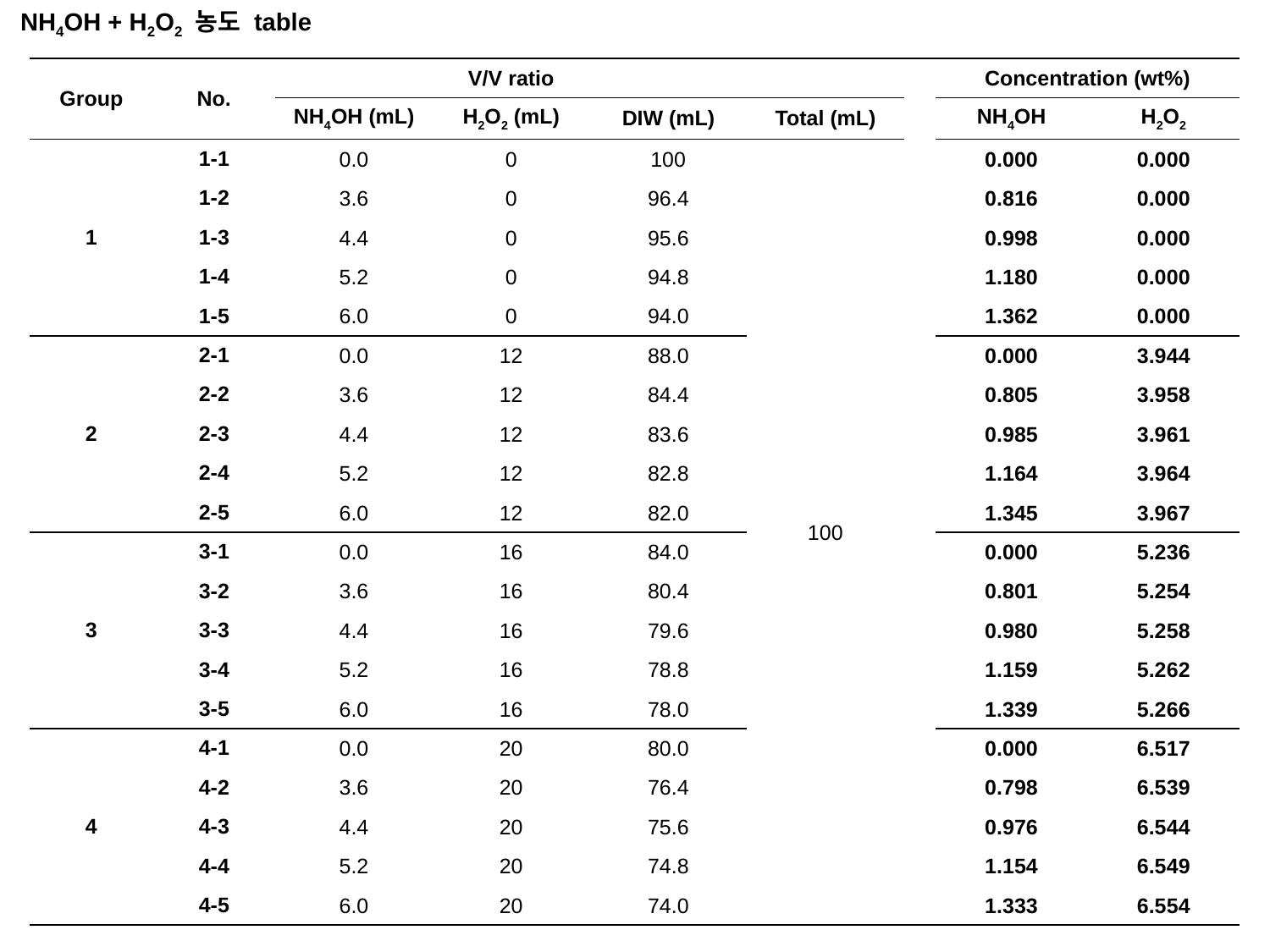

NH4OH + H2O2 농도 table
| Group | No. | V/V ratio |  |  |  |  | Concentration (wt%) |  |
| --- | --- | --- | --- | --- | --- | --- | --- | --- |
|  |  | NH4OH (mL) | H2O2 (mL) | DIW (mL) | Total (mL) |  | NH4OH | H2O2 |
| 1 | 1-1 | 0.0 | 0 | 100 | 100 |  | 0.000 | 0.000 |
|  | 1-2 | 3.6 | 0 | 96.4 |  |  | 0.816 | 0.000 |
|  | 1-3 | 4.4 | 0 | 95.6 |  |  | 0.998 | 0.000 |
|  | 1-4 | 5.2 | 0 | 94.8 |  |  | 1.180 | 0.000 |
|  | 1-5 | 6.0 | 0 | 94.0 |  |  | 1.362 | 0.000 |
| 2 | 2-1 | 0.0 | 12 | 88.0 |  |  | 0.000 | 3.944 |
|  | 2-2 | 3.6 | 12 | 84.4 |  |  | 0.805 | 3.958 |
|  | 2-3 | 4.4 | 12 | 83.6 |  |  | 0.985 | 3.961 |
|  | 2-4 | 5.2 | 12 | 82.8 |  |  | 1.164 | 3.964 |
|  | 2-5 | 6.0 | 12 | 82.0 |  |  | 1.345 | 3.967 |
| 3 | 3-1 | 0.0 | 16 | 84.0 |  |  | 0.000 | 5.236 |
|  | 3-2 | 3.6 | 16 | 80.4 |  |  | 0.801 | 5.254 |
|  | 3-3 | 4.4 | 16 | 79.6 |  |  | 0.980 | 5.258 |
|  | 3-4 | 5.2 | 16 | 78.8 |  |  | 1.159 | 5.262 |
|  | 3-5 | 6.0 | 16 | 78.0 |  |  | 1.339 | 5.266 |
| 4 | 4-1 | 0.0 | 20 | 80.0 |  |  | 0.000 | 6.517 |
|  | 4-2 | 3.6 | 20 | 76.4 |  |  | 0.798 | 6.539 |
|  | 4-3 | 4.4 | 20 | 75.6 |  |  | 0.976 | 6.544 |
|  | 4-4 | 5.2 | 20 | 74.8 |  |  | 1.154 | 6.549 |
|  | 4-5 | 6.0 | 20 | 74.0 |  |  | 1.333 | 6.554 |